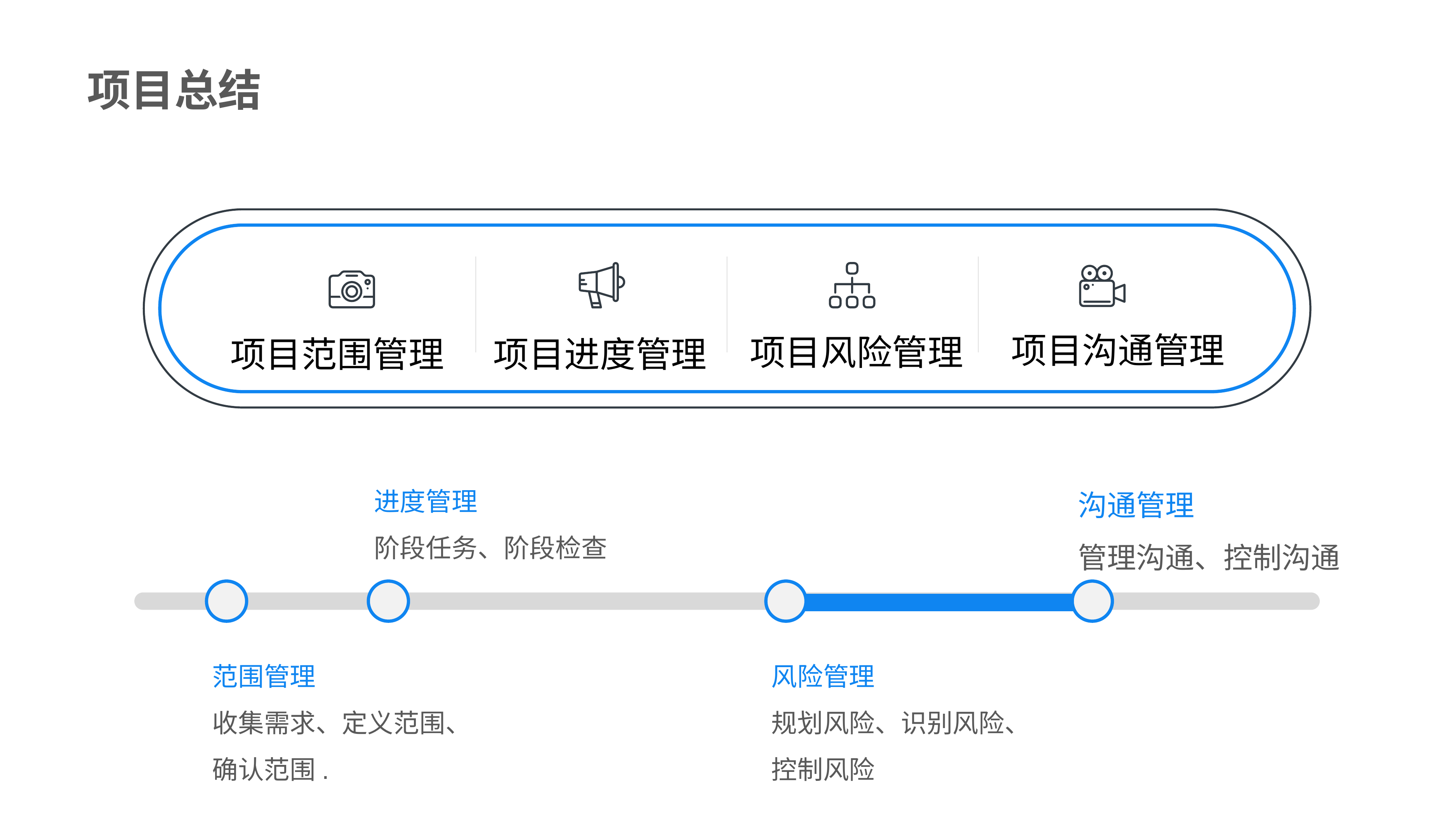

项目总结

项目范围管理
项目沟通管理
项目风险管理
项目进度管理
进度管理
阶段任务、阶段检查
沟通管理
管理沟通、控制沟通

范围管理
收集需求、定义范围、
确认范围.
风险管理
规划风险、识别风险、
控制风险